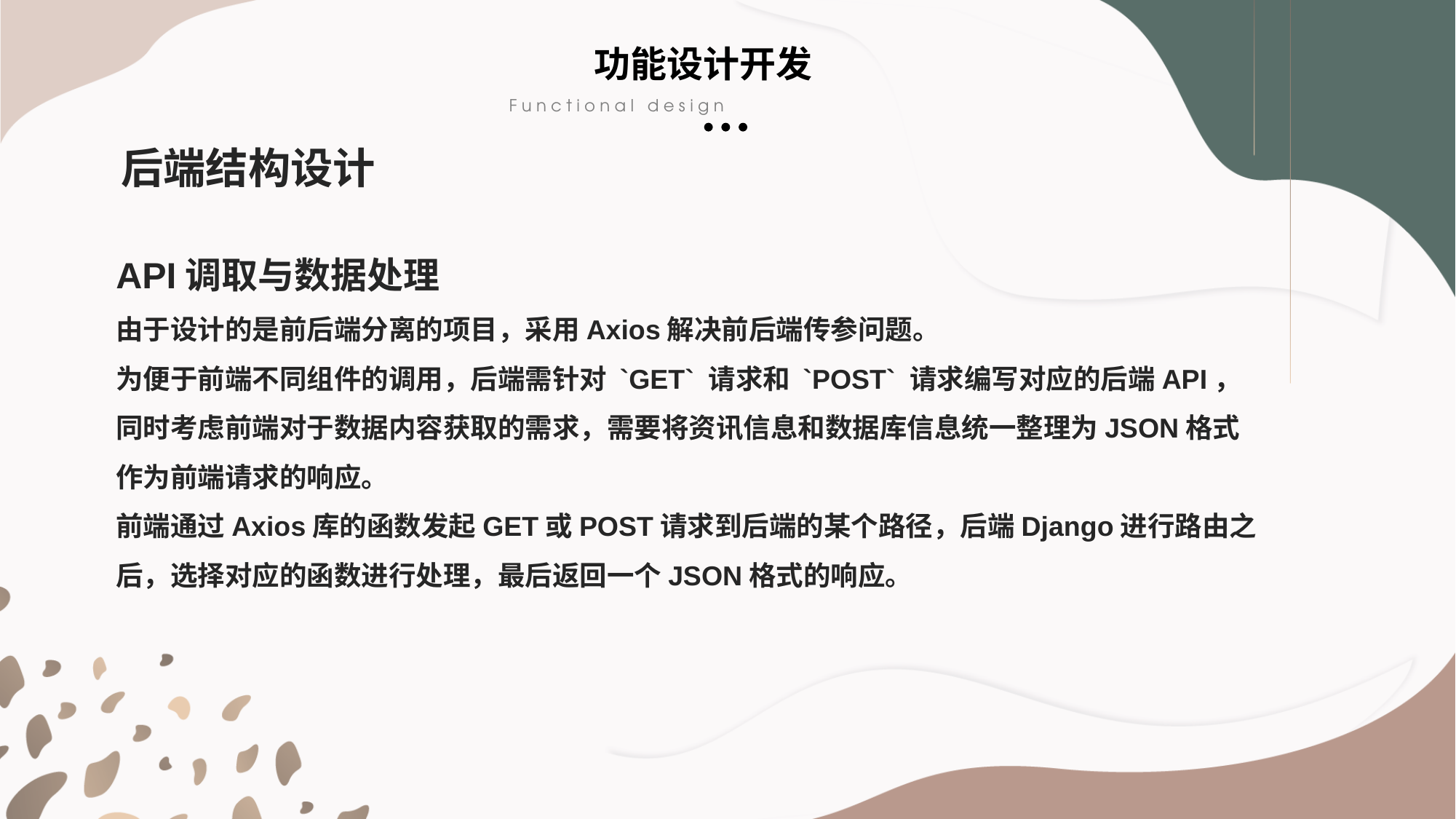

功能设计开发
Functional design

后端结构设计
API调取与数据处理
由于设计的是前后端分离的项目，采用Axios解决前后端传参问题。
为便于前端不同组件的调用，后端需针对 `GET` 请求和 `POST` 请求编写对应的后端API，同时考虑前端对于数据内容获取的需求，需要将资讯信息和数据库信息统一整理为JSON格式作为前端请求的响应。
前端通过Axios库的函数发起GET或POST请求到后端的某个路径，后端Django进行路由之后，选择对应的函数进行处理，最后返回一个JSON格式的响应。